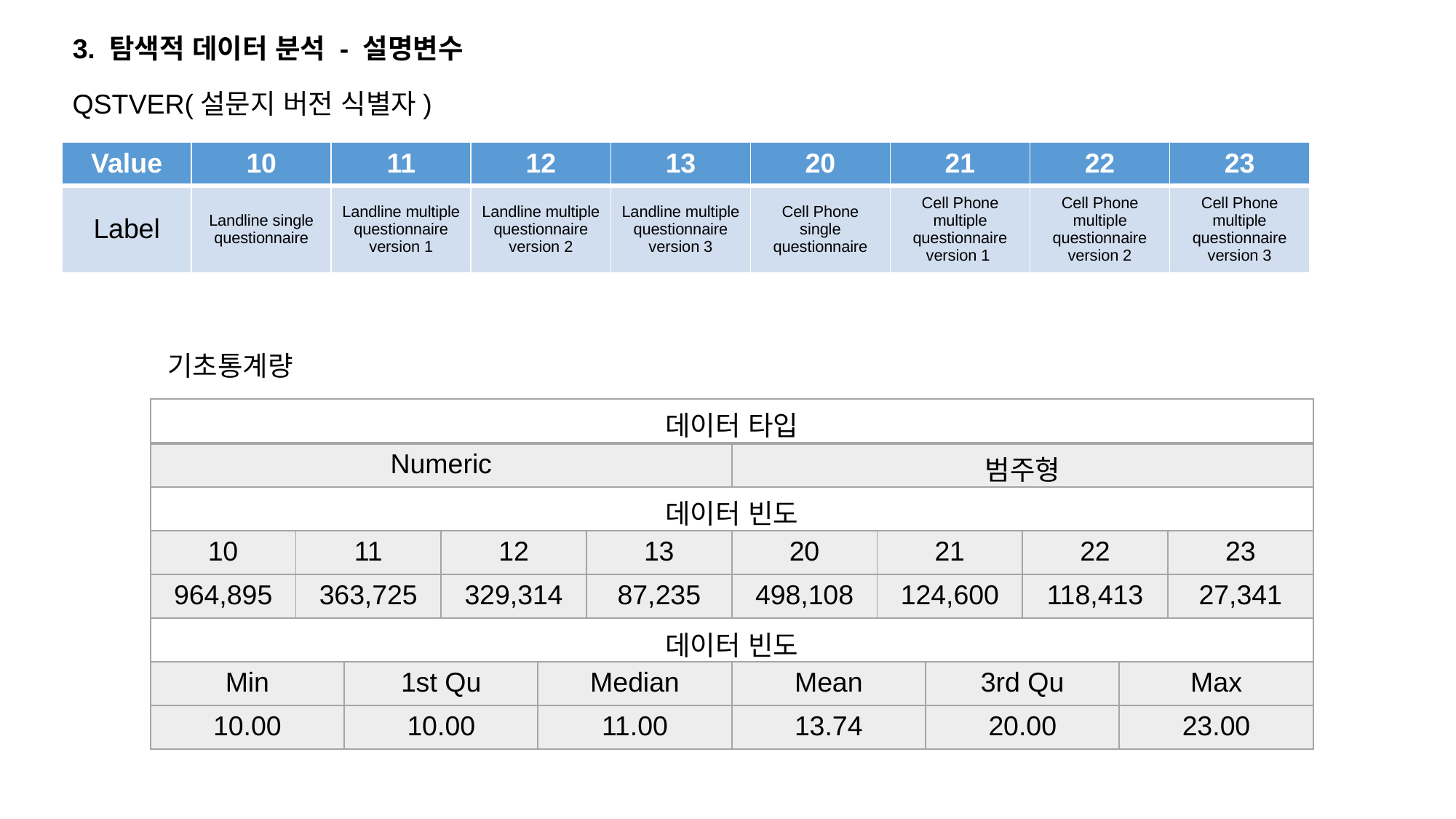

3. 탐색적 데이터 분석 - 설명변수
QSTVER(설문지 버전 식별자)
| Value | 10 | 11 | 12 | 13 | 20 | 21 | 22 | 23 |
| --- | --- | --- | --- | --- | --- | --- | --- | --- |
| Label | Landline single questionnaire | Landline multiple questionnaire version 1 | Landline multiple questionnaire version 2 | Landline multiple questionnaire version 3 | Cell Phone single questionnaire | Cell Phone multiple questionnaire version 1 | Cell Phone multiple questionnaire version 2 | Cell Phone multiple questionnaire version 3 |
기초통계량
| 데이터 타입 |  |  |  |  |  |  |  |  |  |  |  |
| --- | --- | --- | --- | --- | --- | --- | --- | --- | --- | --- | --- |
| Numeric |  |  |  |  |  | 범주형 |  |  |  |  |  |
| 데이터 빈도 |  |  |  |  |  |  |  |  |  |  |  |
| 10 | 11 |  | 12 |  | 13 | 20 | 21 |  | 22 |  | 23 |
| 964,895 | 363,725 |  | 329,314 |  | 87,235 | 498,108 | 124,600 |  | 118,413 |  | 27,341 |
| 데이터 빈도 |  |  |  |  |  |  |  |  |  |  |  |
| Min |  | 1st Qu |  | Median |  | Mean |  | 3rd Qu |  | Max |  |
| 10.00 |  | 10.00 |  | 11.00 |  | 13.74 |  | 20.00 |  | 23.00 |  |